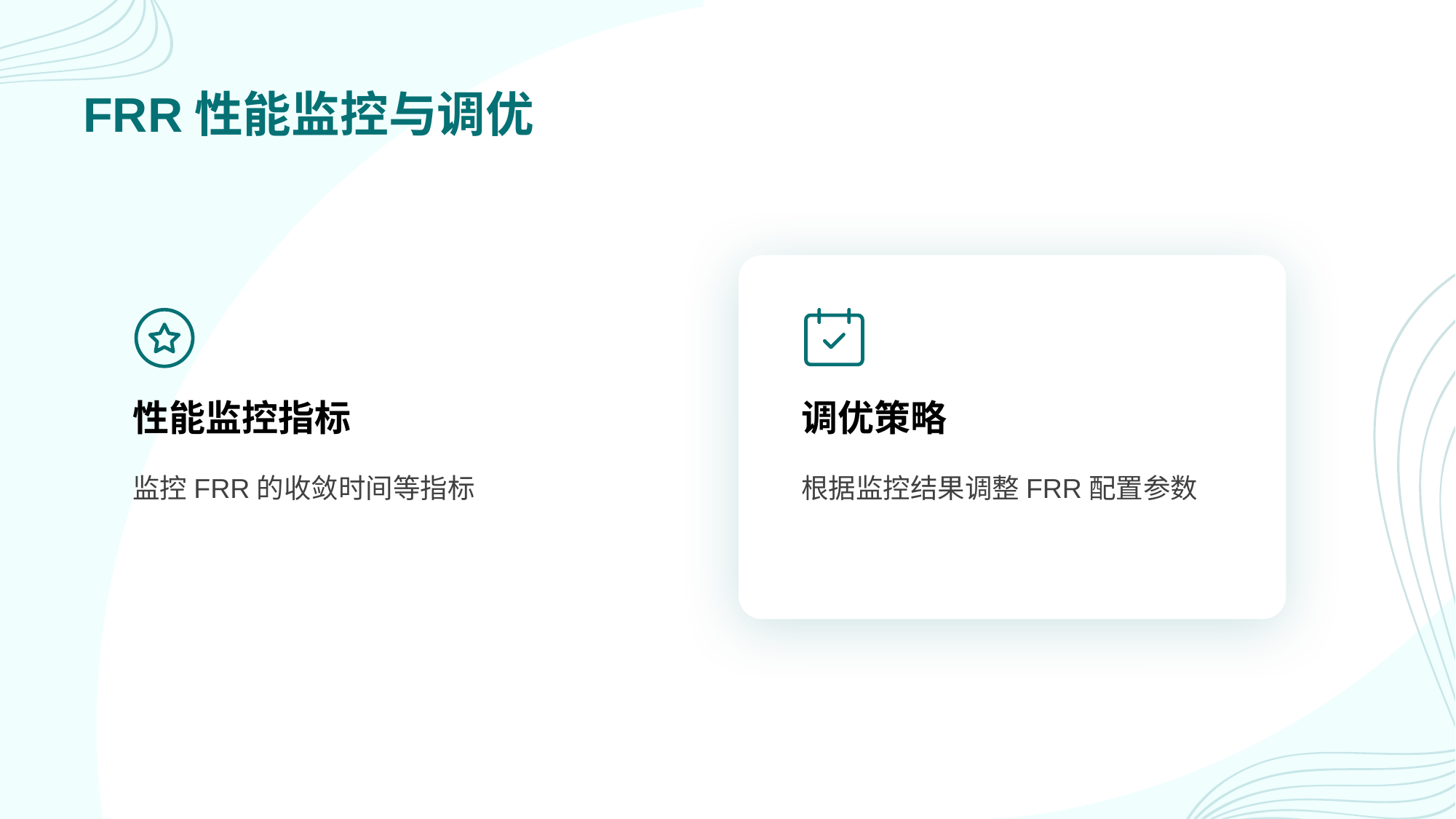

# FRR性能监控与调优

性能监控指标
调优策略
监控FRR的收敛时间等指标
根据监控结果调整FRR配置参数